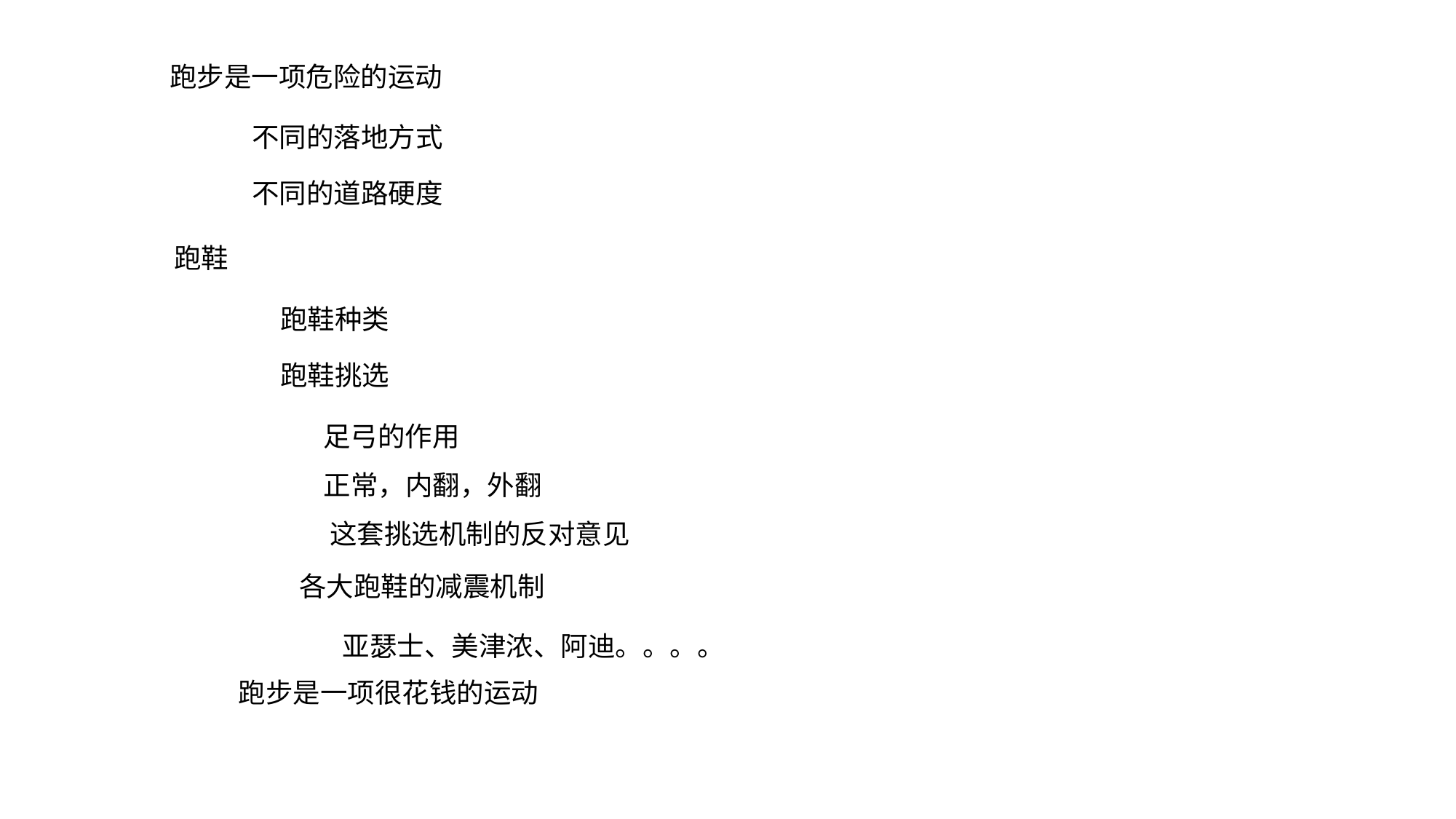

跑步是一项危险的运动
不同的落地方式
不同的道路硬度
跑鞋
跑鞋种类
跑鞋挑选
足弓的作用
正常，内翻，外翻
这套挑选机制的反对意见
各大跑鞋的减震机制
亚瑟士、美津浓、阿迪。。。。
跑步是一项很花钱的运动